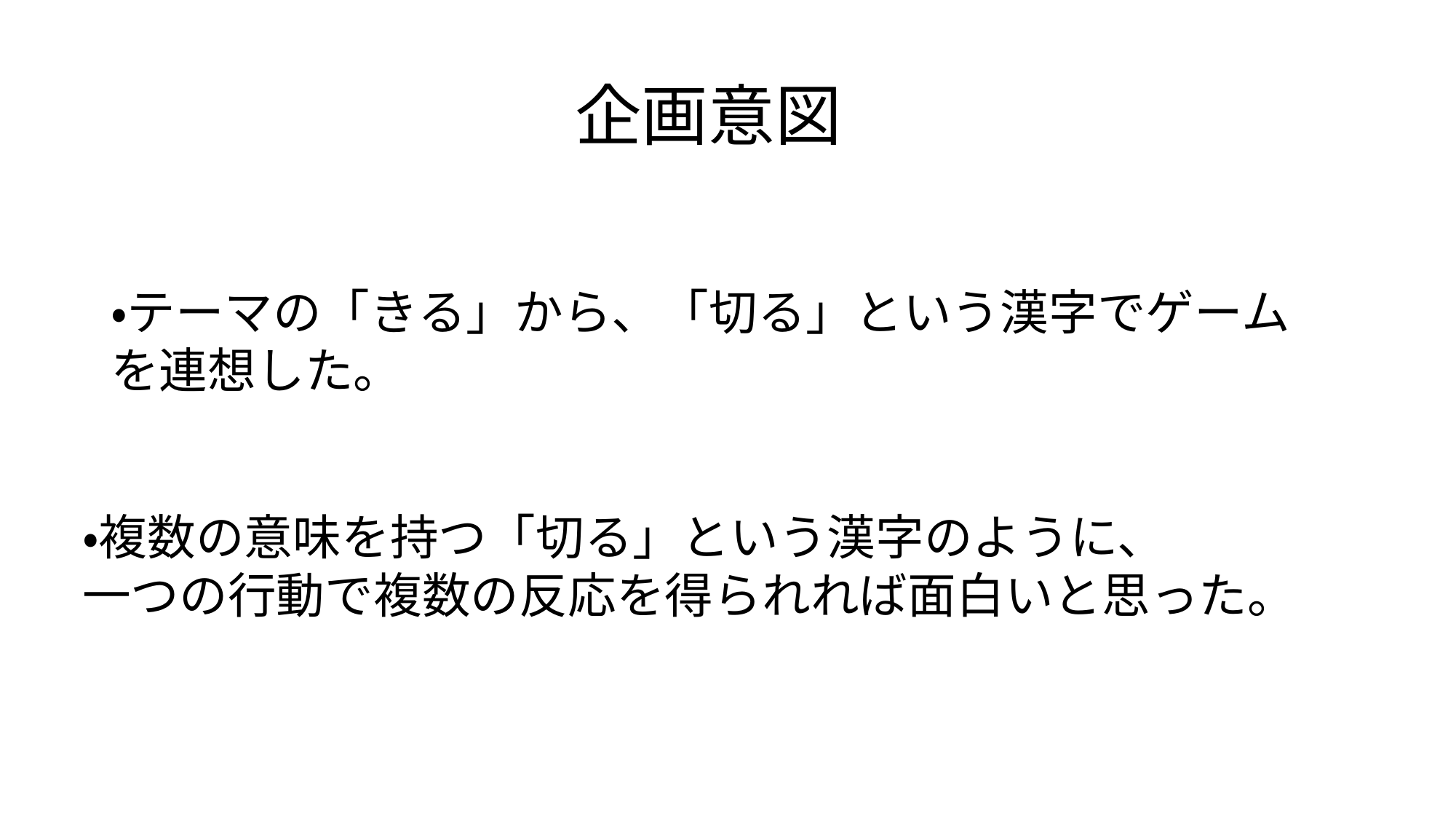

# 企画意図
・テーマの「きる」から、「切る」という漢字でゲームを連想した。
・複数の意味を持つ「切る」という漢字のように、
一つの行動で複数の反応を得られれば面白いと思った。